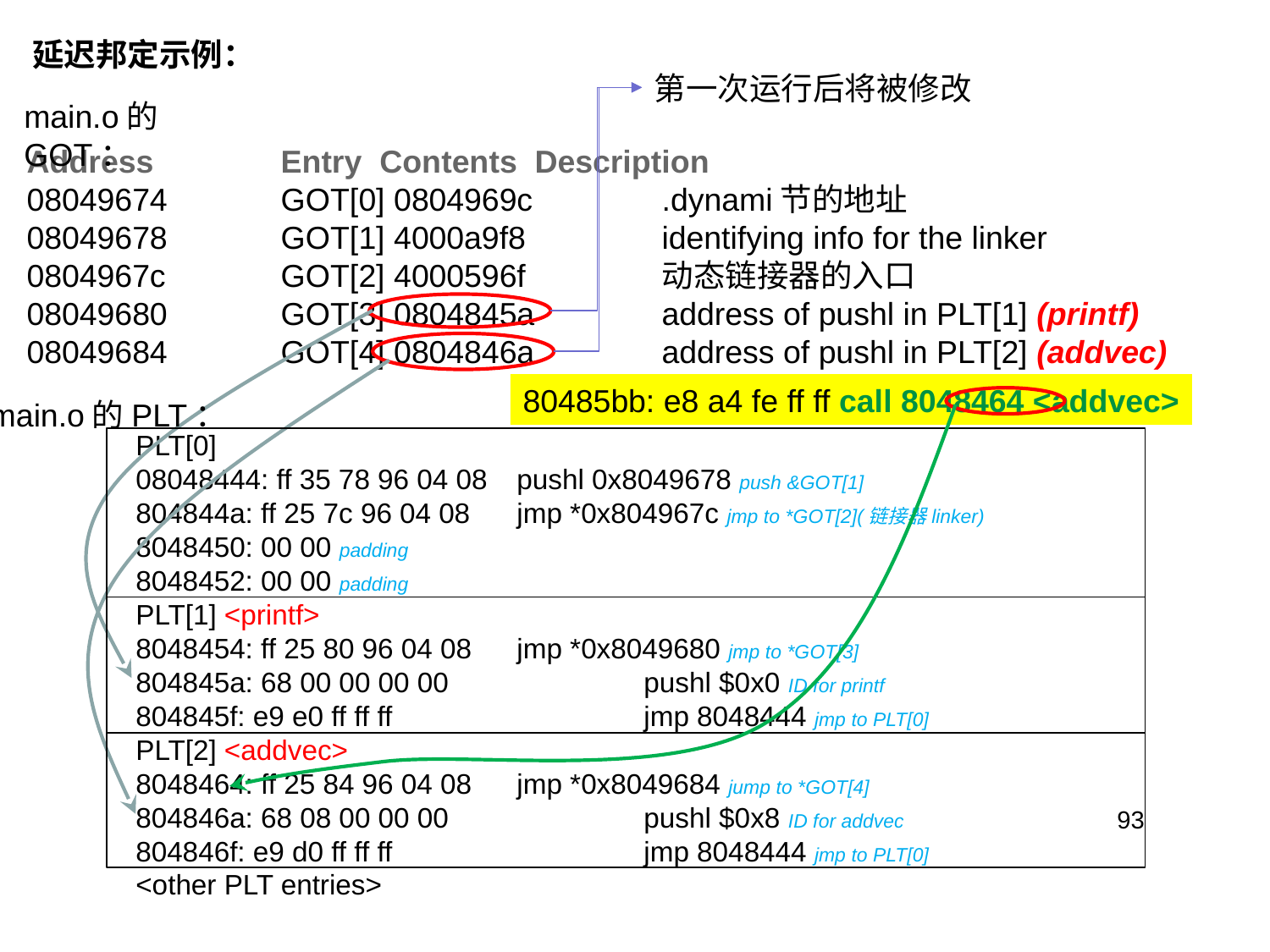

延迟邦定示例：
第一次运行后将被修改
main.o的GOT：
Address 	Entry  Contents 	Description
08049674 	GOT[0] 0804969c 	.dynami节的地址
08049678 	GOT[1] 4000a9f8 	identifying info for the linker
0804967c 	GOT[2] 4000596f 	动态链接器的入口
08049680 	GOT[3] 0804845a 	address of pushl in PLT[1] (printf)
08049684 	GOT[4] 0804846a 	address of pushl in PLT[2] (addvec)

80485bb: e8 a4 fe ff ff call 8048464 <addvec>

main.o的PLT：

PLT[0]
08048444: ff 35 78 96 04 08 	pushl 0x8049678 push &GOT[1]
804844a: ff 25 7c 96 04 08 	jmp *0x804967c jmp to *GOT[2](链接器linker)
8048450: 00 00 padding
8048452: 00 00 padding
PLT[1] <printf>
8048454: ff 25 80 96 04 08 	jmp *0x8049680 jmp to *GOT[3]
804845a: 68 00 00 00 00 		pushl $0x0 ID for printf
804845f: e9 e0 ff ff ff 		jmp 8048444 jmp to PLT[0]
PLT[2] <addvec>
8048464: ff 25 84 96 04 08 	jmp *0x8049684 jump to *GOT[4]
804846a: 68 08 00 00 00 		pushl $0x8 ID for addvec
804846f: e9 d0 ff ff ff 		jmp 8048444 jmp to PLT[0]
<other PLT entries>

93